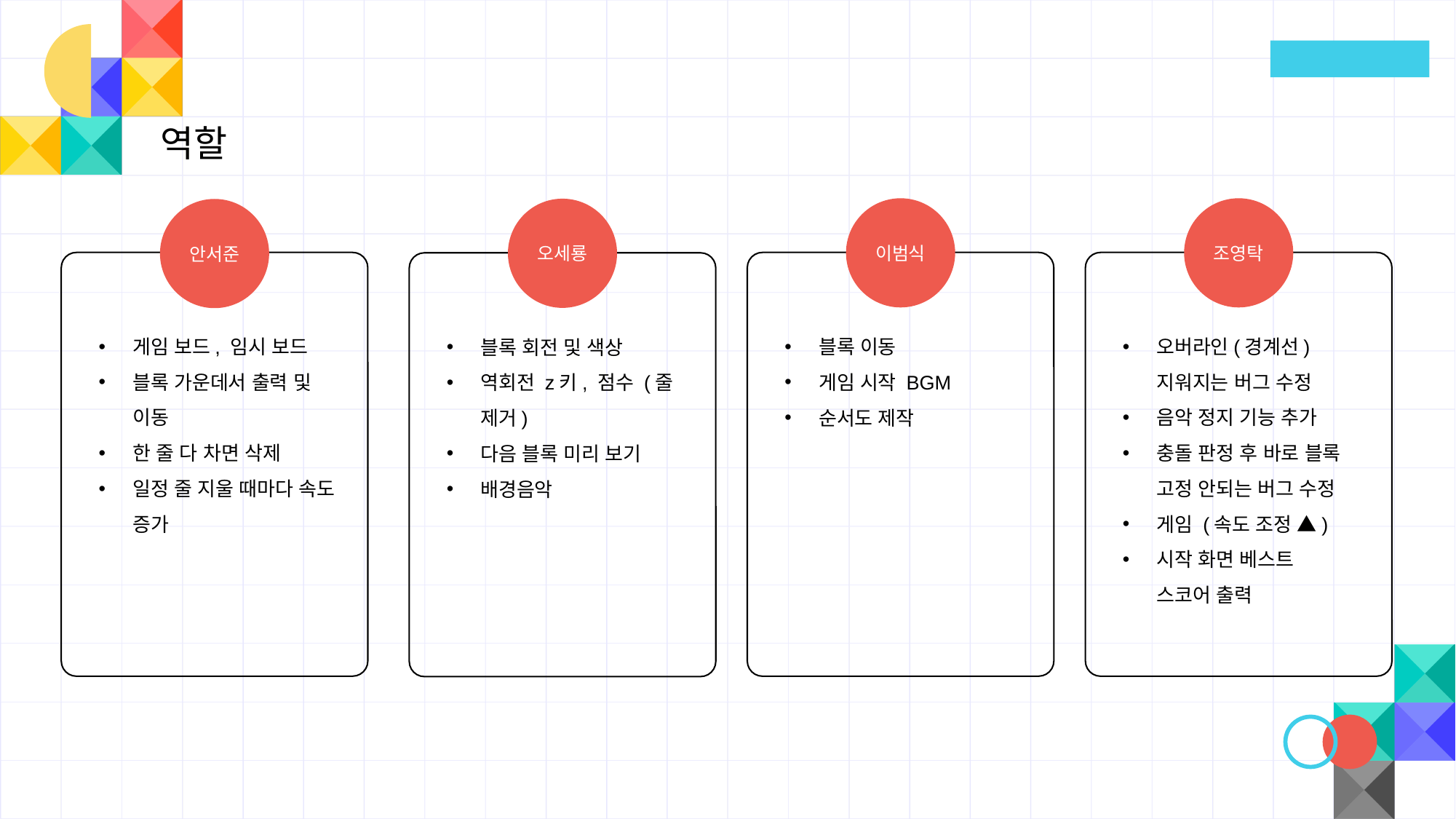

역할
이범식

블록 이동
게임 시작 BGM
순서도 제작
조영탁

오버라인(경계선) 지워지는 버그 수정
음악 정지 기능 추가
충돌 판정 후 바로 블록 고정 안되는 버그 수정
게임 (속도 조정 ▲)
시작 화면 베스트
스코어 출력
오세룡

블록 회전 및 색상
역회전 z키, 점수 (줄 제거)
다음 블록 미리 보기
배경음악
안서준

게임 보드, 임시 보드
블록 가운데서 출력 및 이동
한 줄 다 차면 삭제
일정 줄 지울 때마다 속도 증가